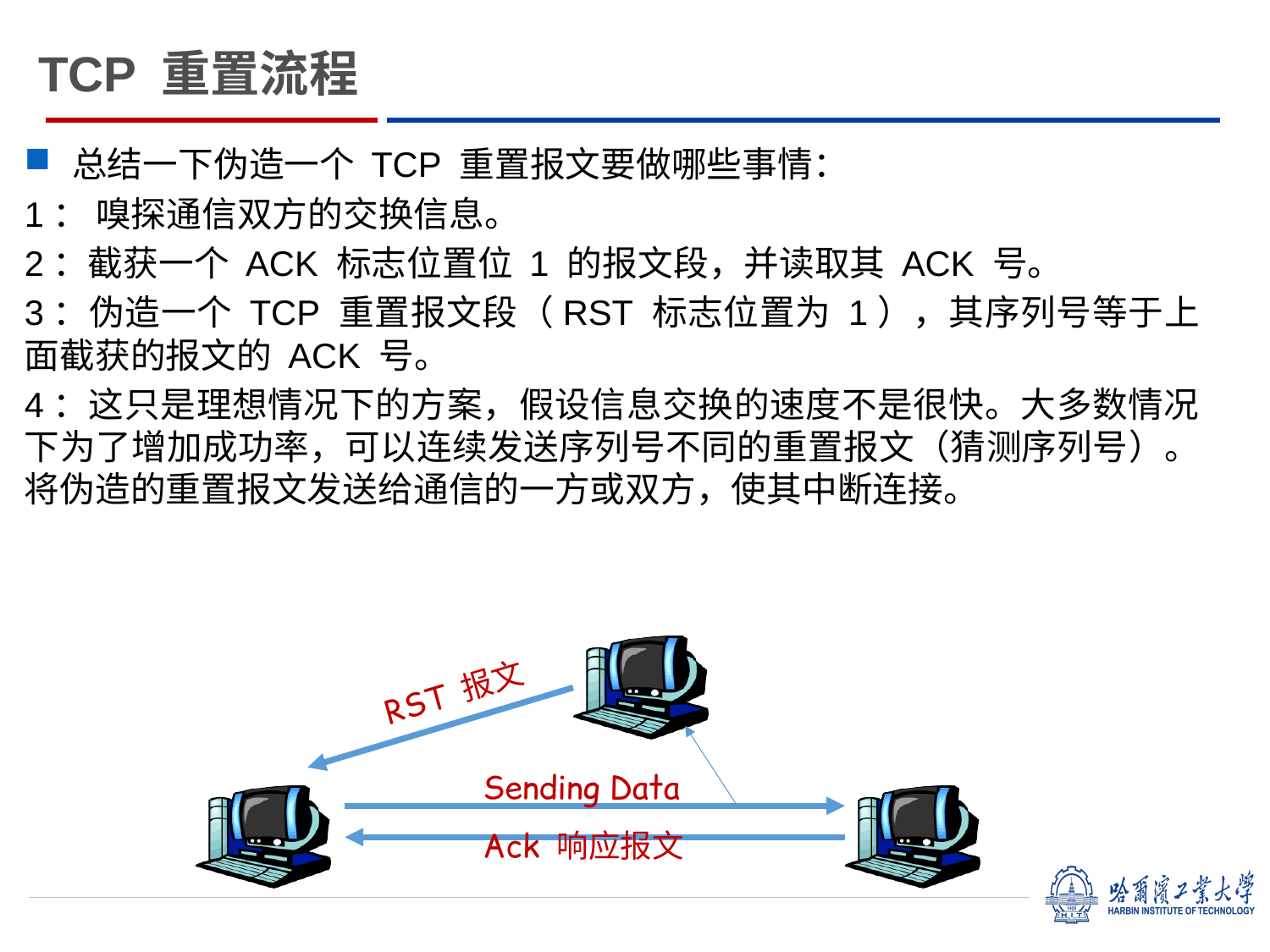

TCP 重置流程
总结一下伪造一个 TCP 重置报文要做哪些事情：
1： 嗅探通信双方的交换信息。
2：截获一个 ACK 标志位置位 1 的报文段，并读取其 ACK 号。
3：伪造一个 TCP 重置报文段（RST 标志位置为 1），其序列号等于上面截获的报文的 ACK 号。
4：这只是理想情况下的方案，假设信息交换的速度不是很快。大多数情况下为了增加成功率，可以连续发送序列号不同的重置报文（猜测序列号）。将伪造的重置报文发送给通信的一方或双方，使其中断连接。
RST 报文

Sending Data
Ack 响应报文